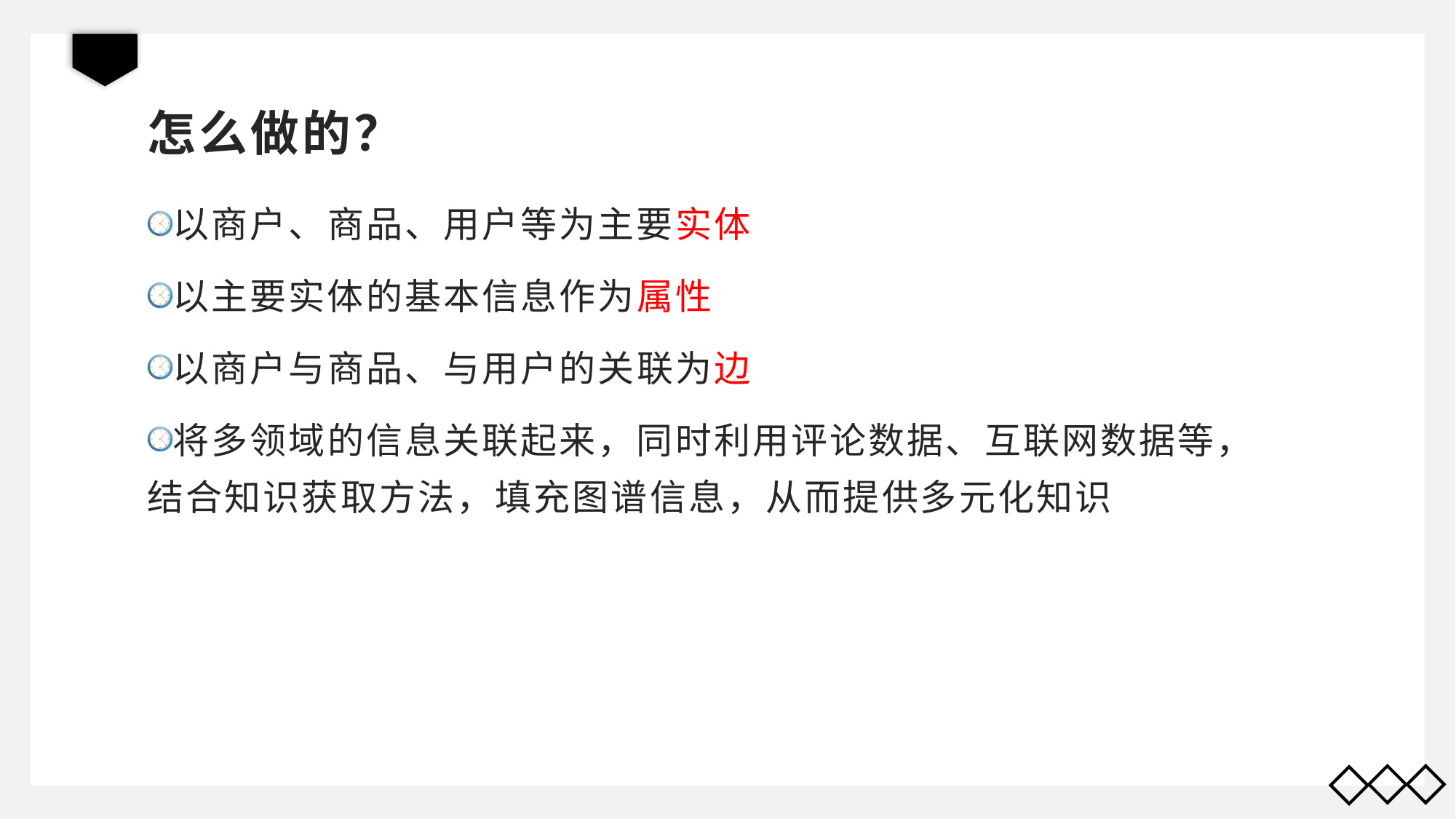

# 怎么做的？
以商户、商品、用户等为主要实体
以主要实体的基本信息作为属性
以商户与商品、与用户的关联为边
将多领域的信息关联起来，同时利用评论数据、互联网数据等，结合知识获取方法，填充图谱信息，从而提供多元化知识